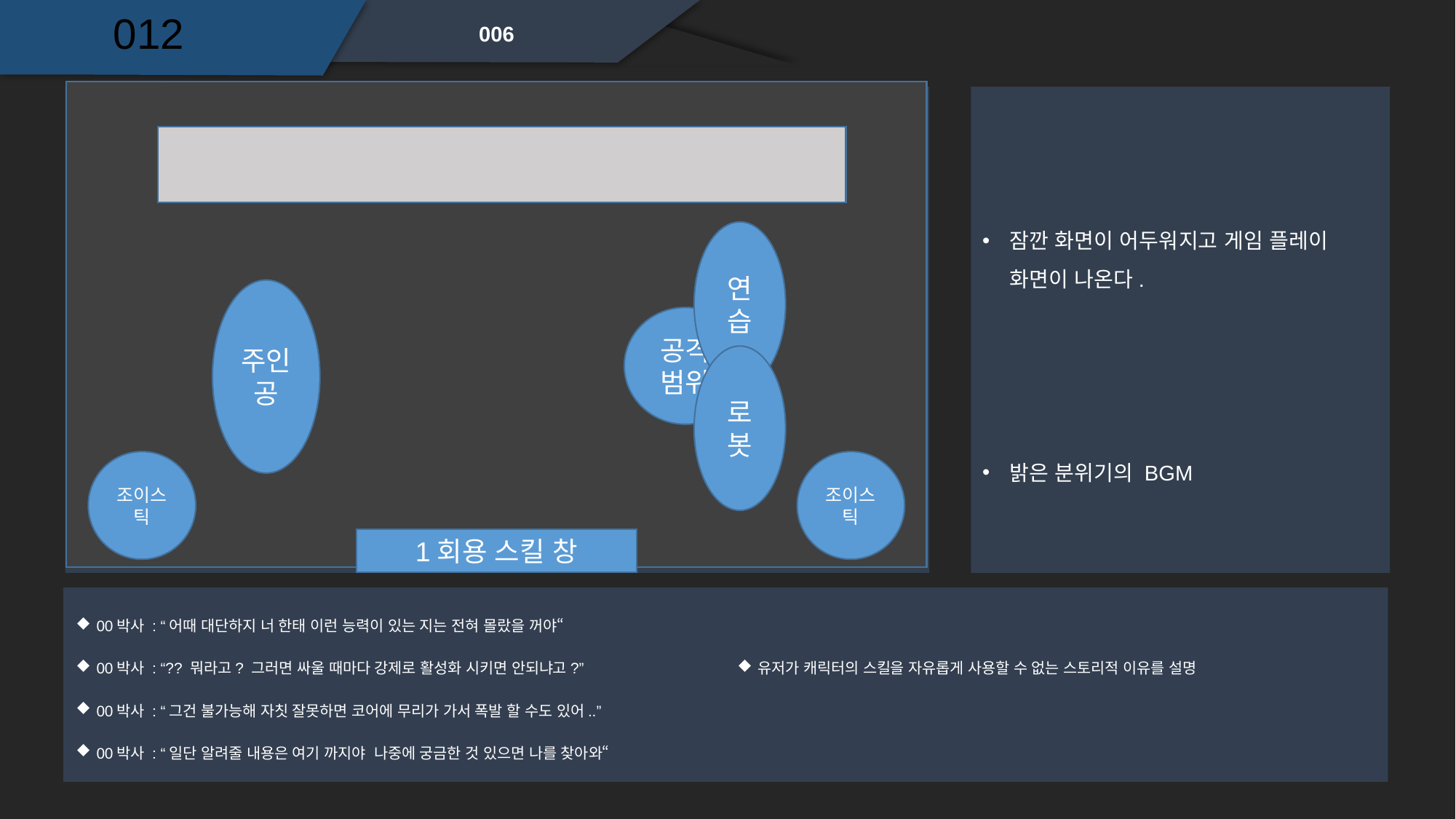

012
006

잠깐 화면이 어두워지고 게임 플레이 화면이 나온다.
연습
주인공
공격범위
로봇
밝은 분위기의 BGM
조이스틱
조이스틱
1회용 스킬 창
00박사 : “어때 대단하지 너 한태 이런 능력이 있는 지는 전혀 몰랐을 꺼야“
00박사 : “?? 뭐라고? 그러면 싸울 때마다 강제로 활성화 시키면 안되냐고?”
00박사 : “그건 불가능해 자칫 잘못하면 코어에 무리가 가서 폭발 할 수도 있어..”
00박사 : “일단 알려줄 내용은 여기 까지야  나중에 궁금한 것 있으면 나를 찾아와“
유저가 캐릭터의 스킬을 자유롭게 사용할 수 없는 스토리적 이유를 설명